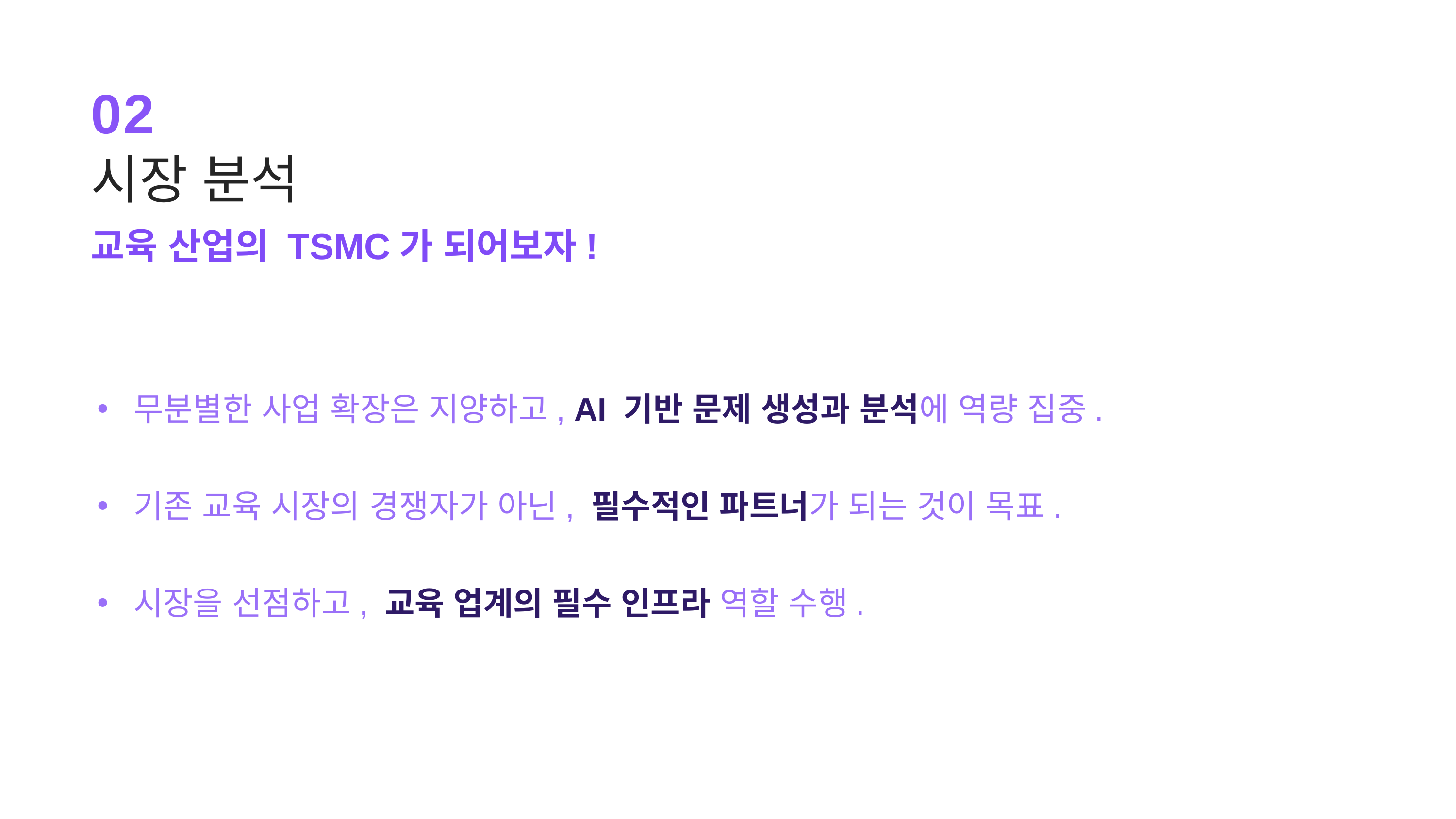

02
시장 분석
교육 산업의 TSMC가 되어보자!
무분별한 사업 확장은 지양하고, AI 기반 문제 생성과 분석에 역량 집중.
기존 교육 시장의 경쟁자가 아닌, 필수적인 파트너가 되는 것이 목표.
시장을 선점하고, 교육 업계의 필수 인프라 역할 수행.